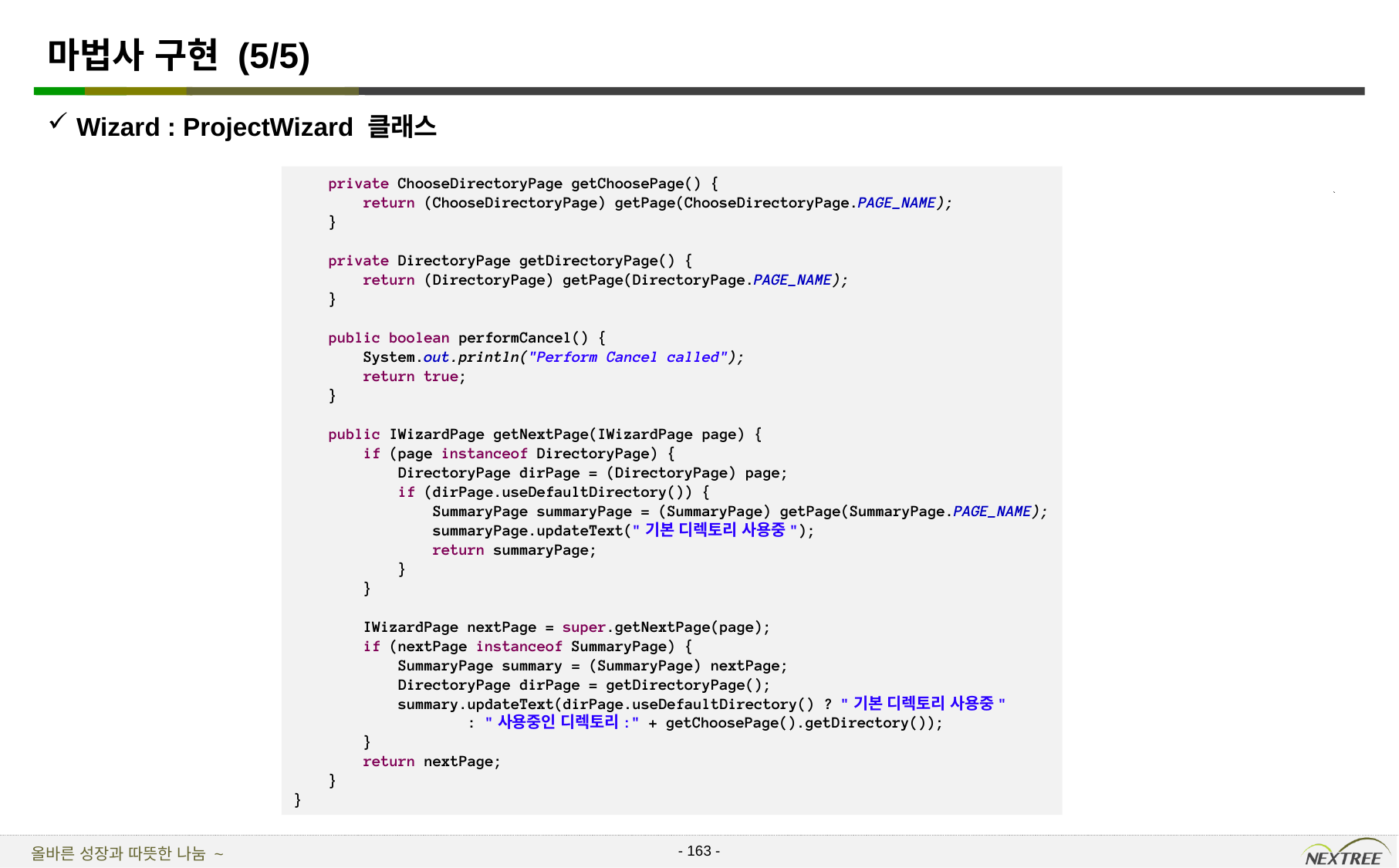

# 마법사 구현 (5/5)
Wizard : ProjectWizard 클래스
    private ChooseDirectoryPage getChoosePage() {
        return (ChooseDirectoryPage) getPage(ChooseDirectoryPage.PAGE_NAME);
    }

    private DirectoryPage getDirectoryPage() {
        return (DirectoryPage) getPage(DirectoryPage.PAGE_NAME);
    }

    public boolean performCancel() {
        System.out.println("Perform Cancel called");
        return true;
    }

    public IWizardPage getNextPage(IWizardPage page) {
        if (page instanceof DirectoryPage) {
            DirectoryPage dirPage = (DirectoryPage) page;
            if (dirPage.useDefaultDirectory()) {
                SummaryPage summaryPage = (SummaryPage) getPage(SummaryPage.PAGE_NAME);
                summaryPage.updateText("기본 디렉토리 사용중");
                return summaryPage;
            }
        }

        IWizardPage nextPage = super.getNextPage(page);
        if (nextPage instanceof SummaryPage) {
            SummaryPage summary = (SummaryPage) nextPage;
            DirectoryPage dirPage = getDirectoryPage();
            summary.updateText(dirPage.useDefaultDirectory() ? "기본 디렉토리 사용중"
                    : "사용중인 디렉토리:" + getChoosePage().getDirectory());
        }
        return nextPage;
    }
}